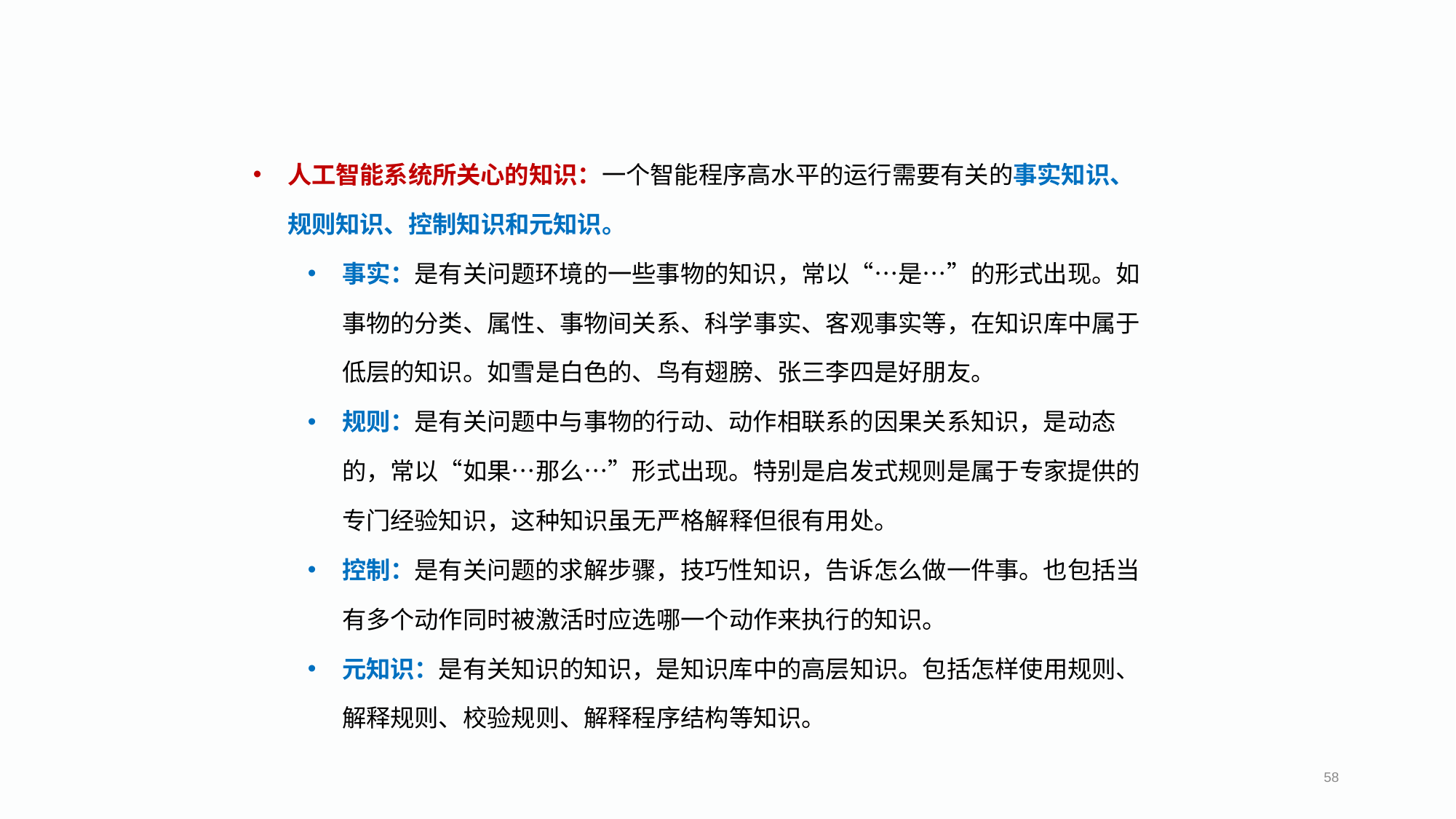

人工智能系统所关心的知识：一个智能程序高水平的运行需要有关的事实知识、规则知识、控制知识和元知识。
事实：是有关问题环境的一些事物的知识，常以“…是…”的形式出现。如事物的分类、属性、事物间关系、科学事实、客观事实等，在知识库中属于低层的知识。如雪是白色的、鸟有翅膀、张三李四是好朋友。
规则：是有关问题中与事物的行动、动作相联系的因果关系知识，是动态的，常以“如果…那么…”形式出现。特别是启发式规则是属于专家提供的专门经验知识，这种知识虽无严格解释但很有用处。
控制：是有关问题的求解步骤，技巧性知识，告诉怎么做一件事。也包括当有多个动作同时被激活时应选哪一个动作来执行的知识。
元知识：是有关知识的知识，是知识库中的高层知识。包括怎样使用规则、解释规则、校验规则、解释程序结构等知识。
58